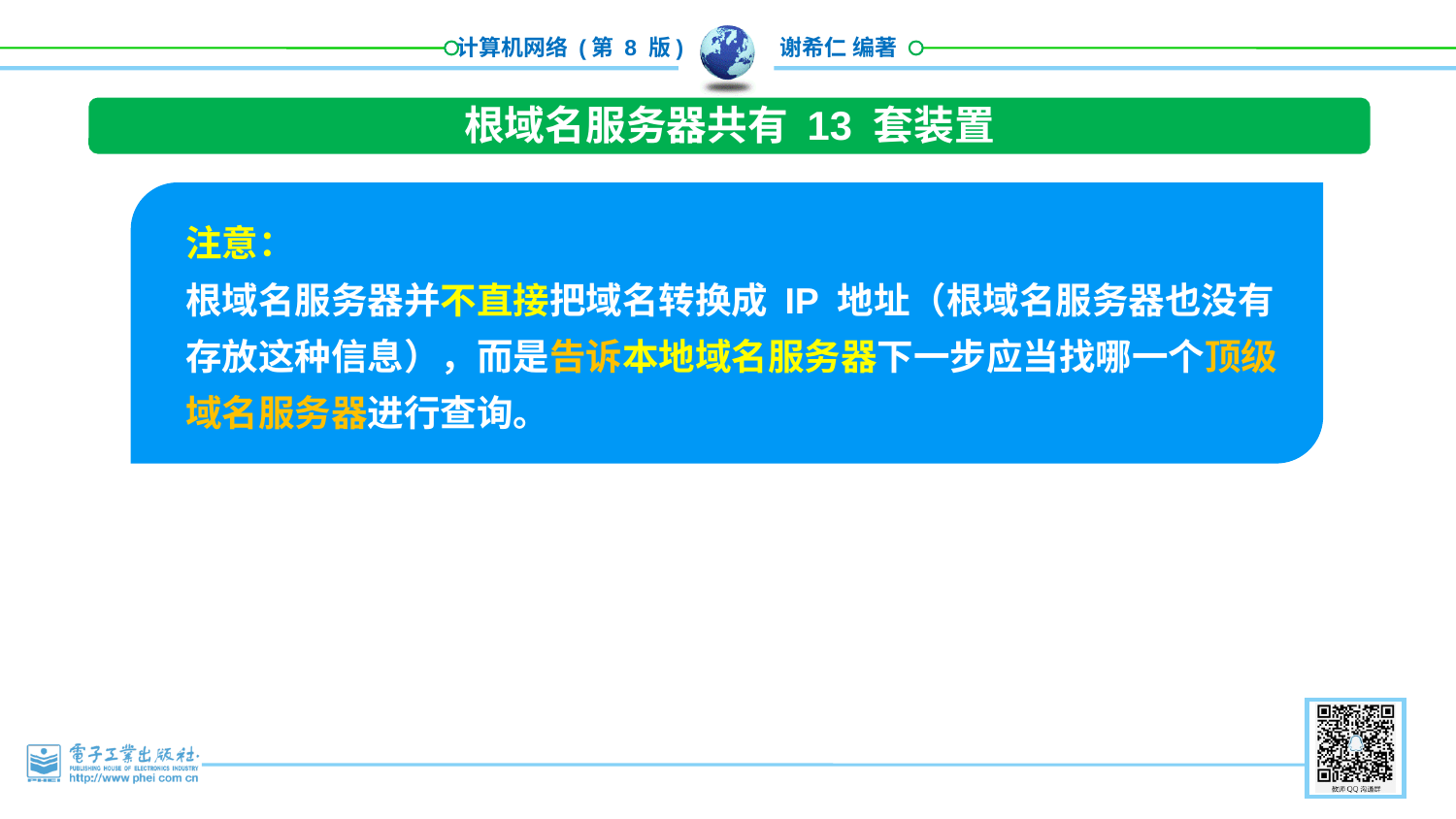

根域名服务器共有 13 套装置

注意：
根域名服务器并不直接把域名转换成 IP 地址（根域名服务器也没有存放这种信息），而是告诉本地域名服务器下一步应当找哪一个顶级域名服务器进行查询。